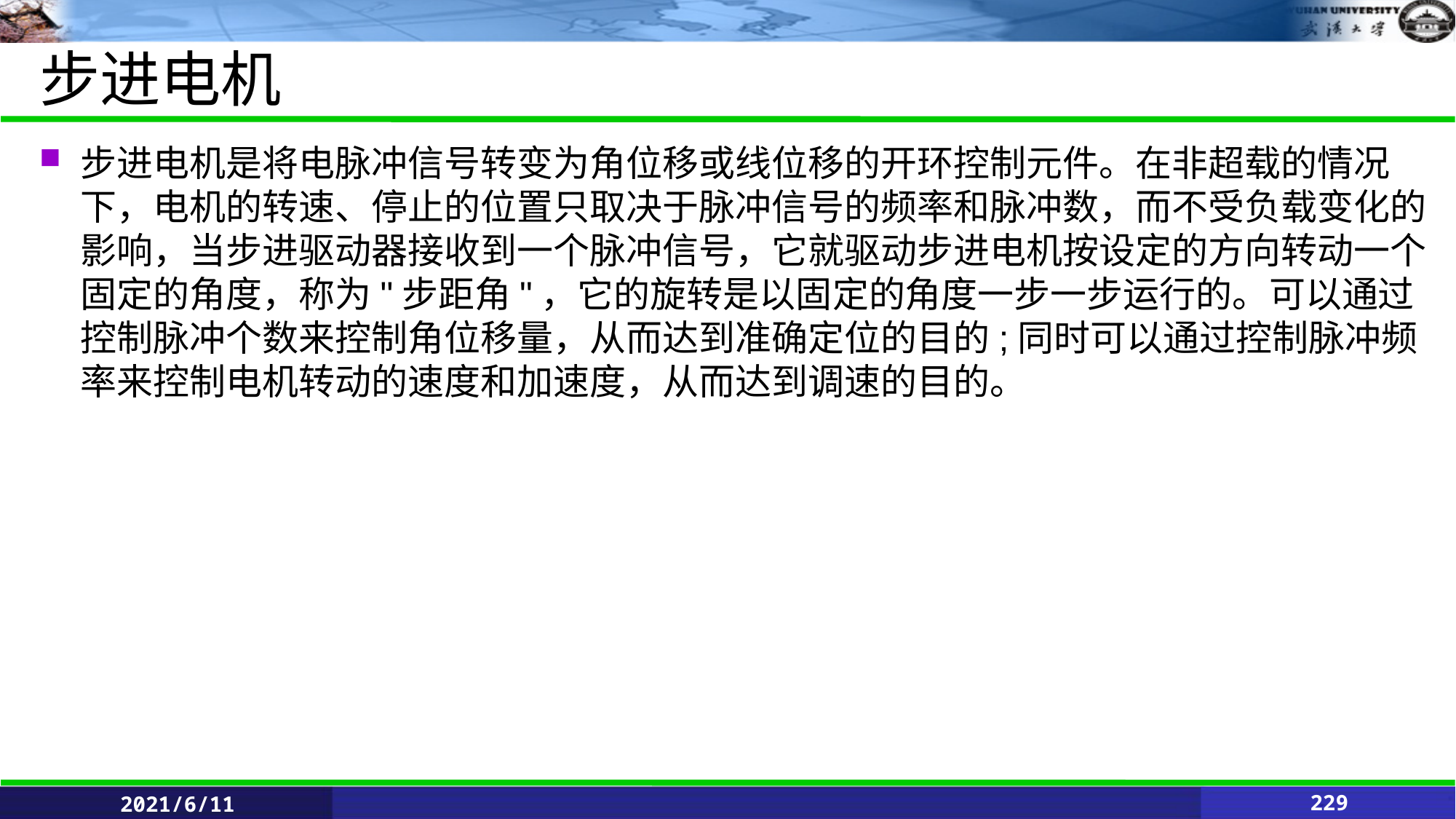

# 步进电机
步进电机是将电脉冲信号转变为角位移或线位移的开环控制元件。在非超载的情况下，电机的转速、停止的位置只取决于脉冲信号的频率和脉冲数，而不受负载变化的影响，当步进驱动器接收到一个脉冲信号，它就驱动步进电机按设定的方向转动一个固定的角度，称为"步距角"，它的旋转是以固定的角度一步一步运行的。可以通过控制脉冲个数来控制角位移量，从而达到准确定位的目的;同时可以通过控制脉冲频率来控制电机转动的速度和加速度，从而达到调速的目的。
2021/6/11

229